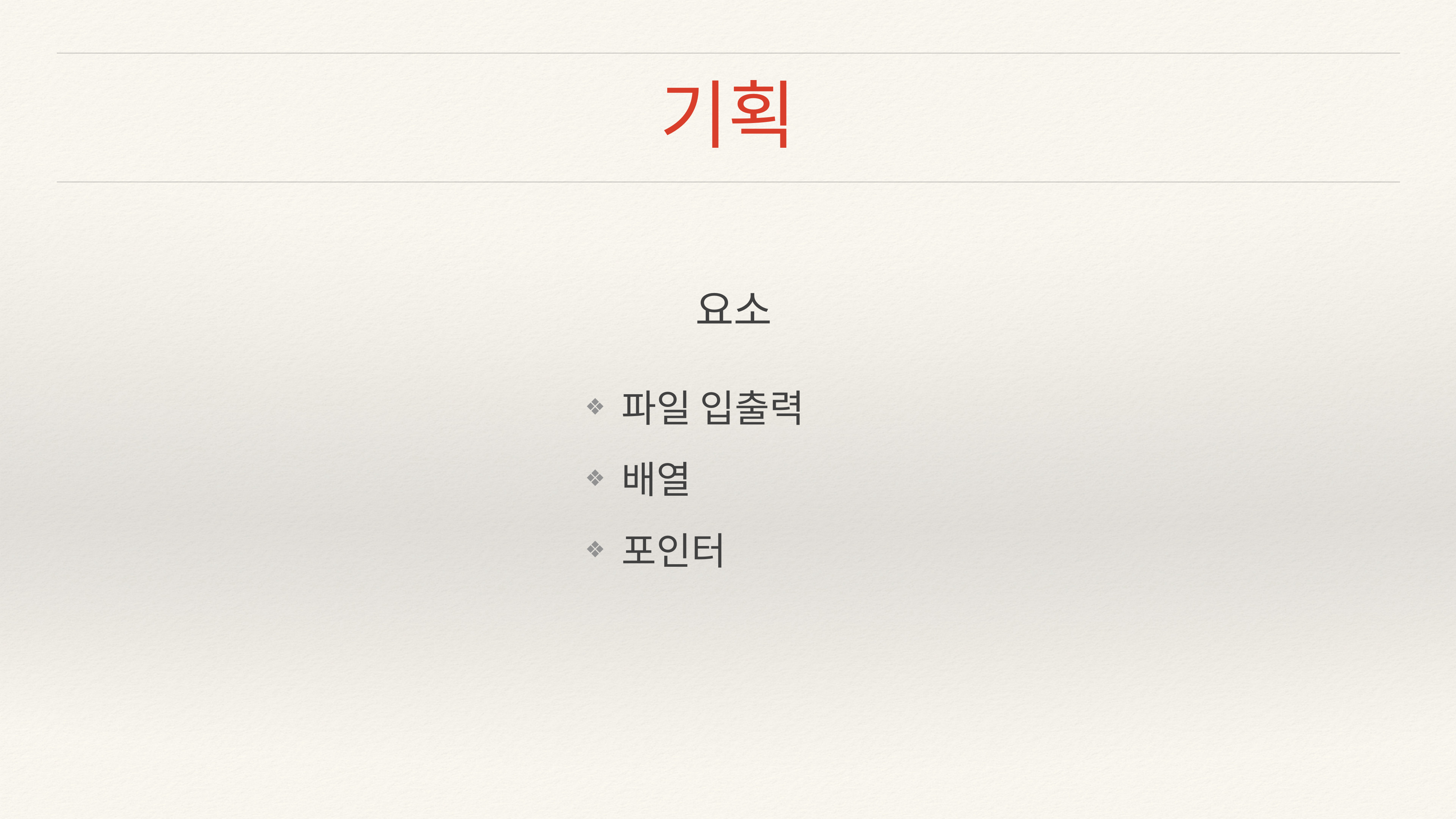

# 기획
요소
파일 입출력
배열
포인터